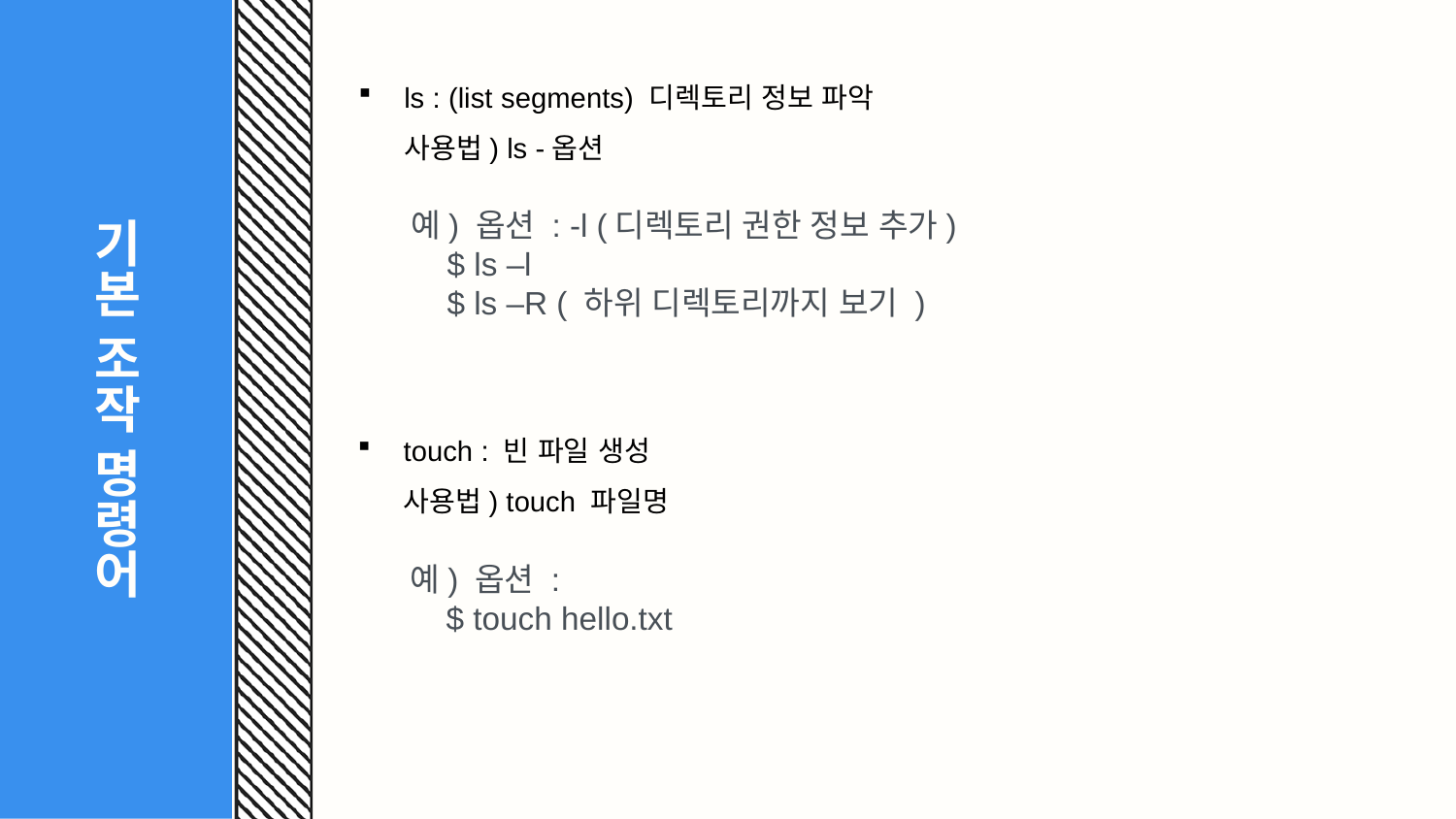

# 기본 조작 명령어
ls : (list segments) 디렉토리 정보 파악
사용법) ls -옵션
예) 옵션 : -l (디렉토리 권한 정보 추가)
    $ ls –l
    $ ls –R ( 하위 디렉토리까지 보기 )
touch : 빈 파일 생성
사용법) touch 파일명
예) 옵션 :
    $ touch hello.txt